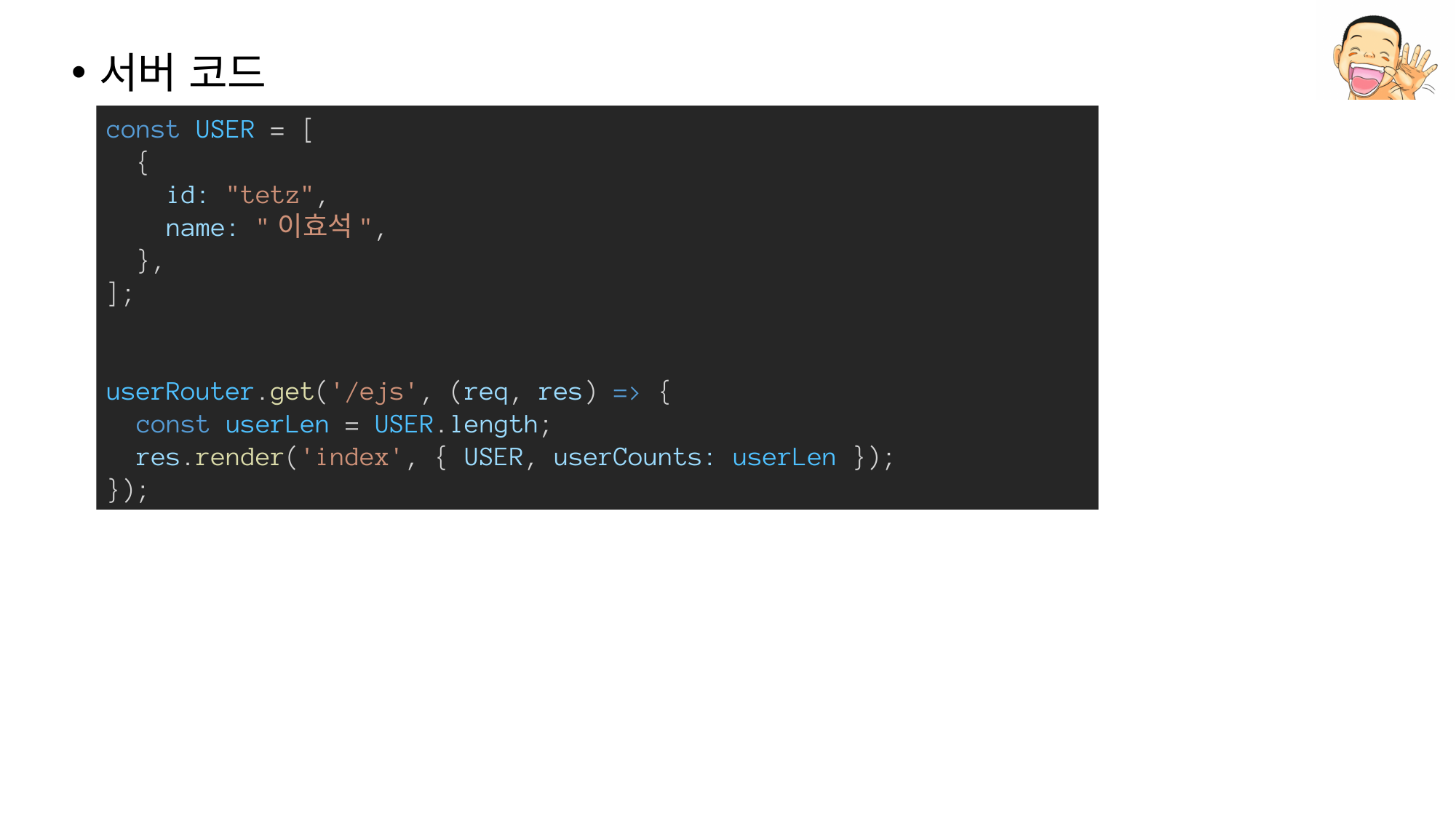

서버 코드
const USER = [
  {
    id: "tetz",
    name: "이효석",
  },
];

userRouter.get('/ejs', (req, res) => {
  const userLen = USER.length;
  res.render('index', { USER, userCounts: userLen });
});